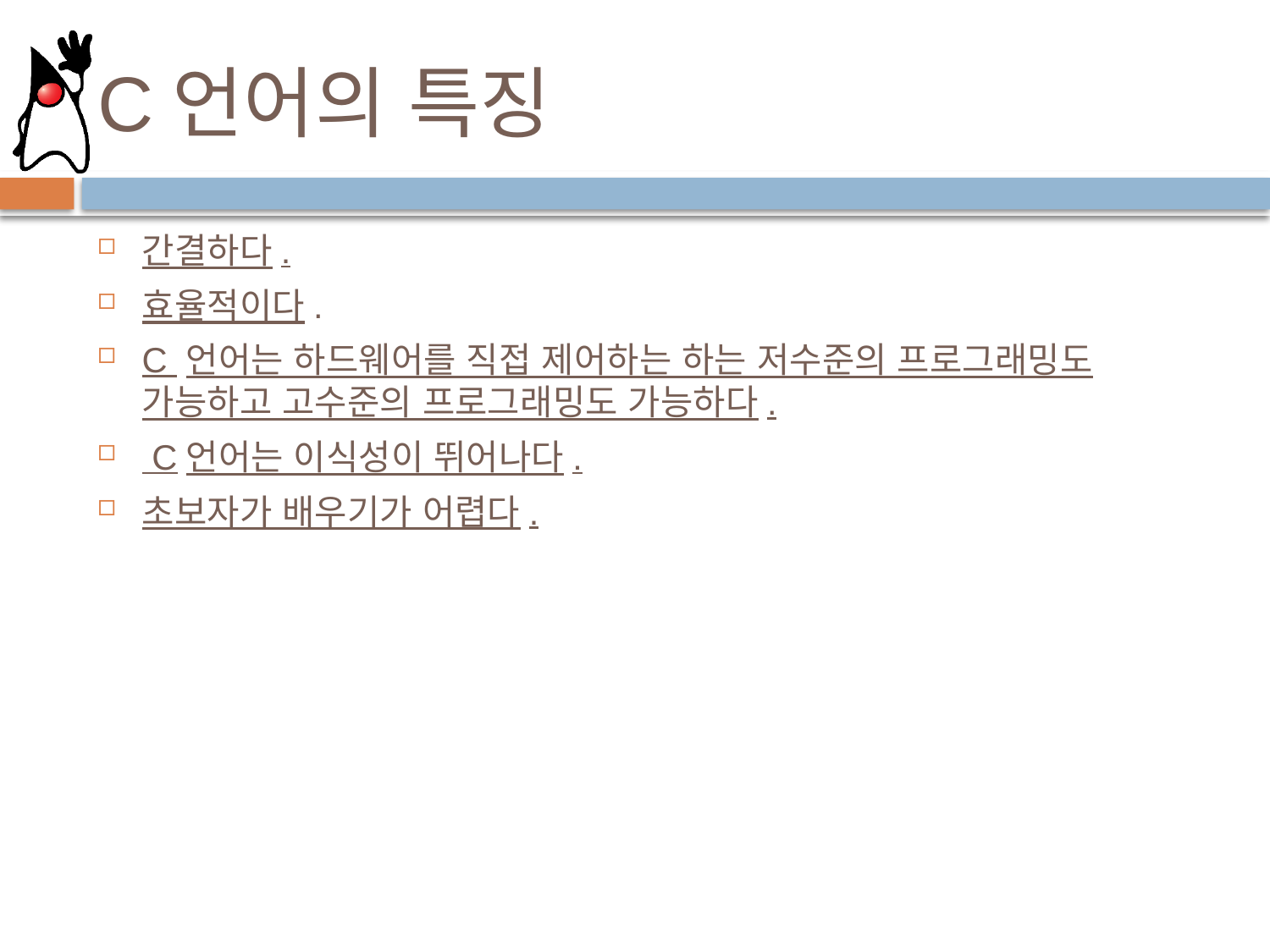

# C언어의 특징
간결하다.
효율적이다.
C 언어는 하드웨어를 직접 제어하는 하는 저수준의 프로그래밍도 가능하고 고수준의 프로그래밍도 가능하다.
 C언어는 이식성이 뛰어나다.
초보자가 배우기가 어렵다.